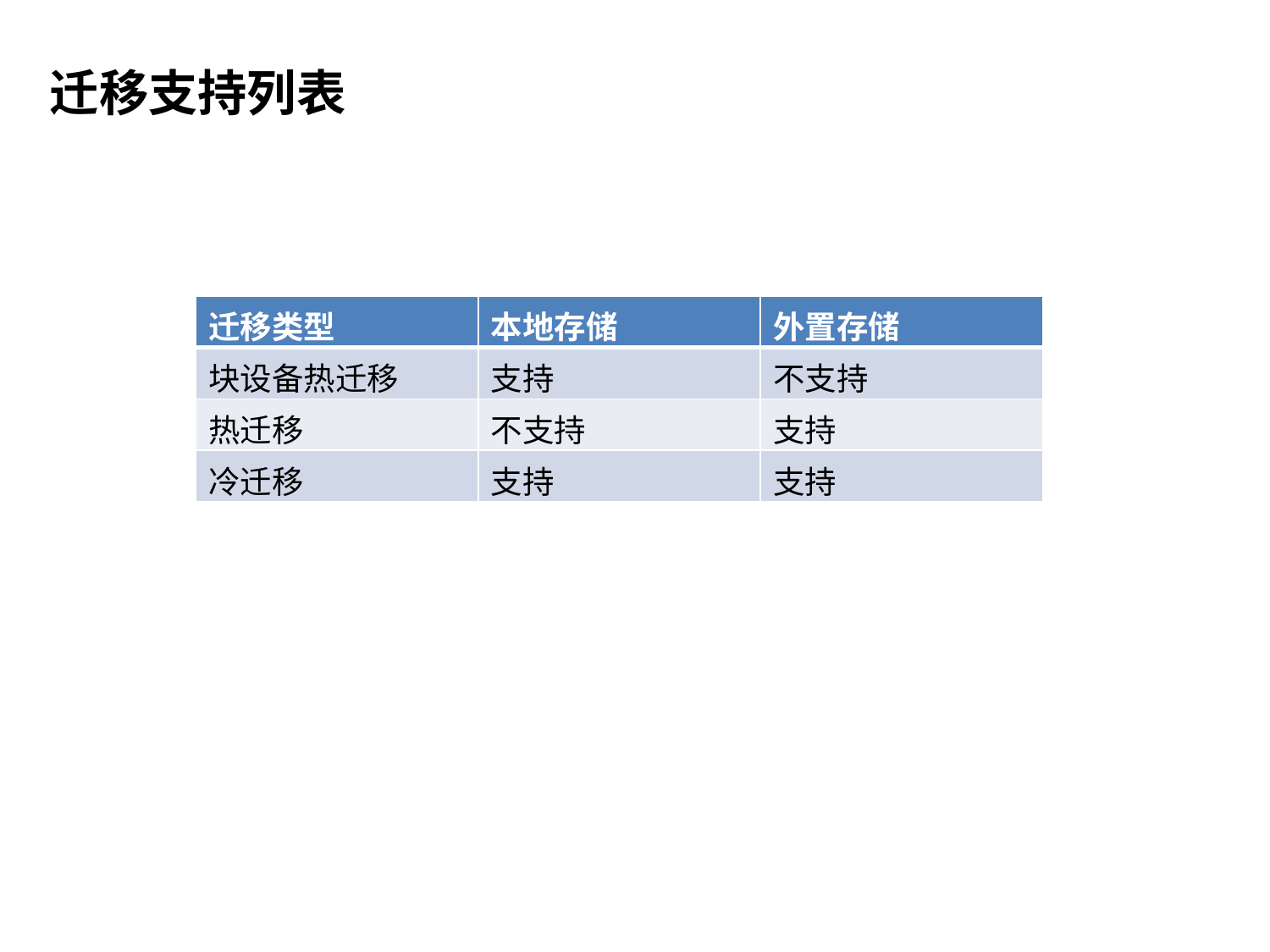

迁移支持列表
| 迁移类型 | 本地存储 | 外置存储 |
| --- | --- | --- |
| 块设备热迁移 | 支持 | 不支持 |
| 热迁移 | 不支持 | 支持 |
| 冷迁移 | 支持 | 支持 |